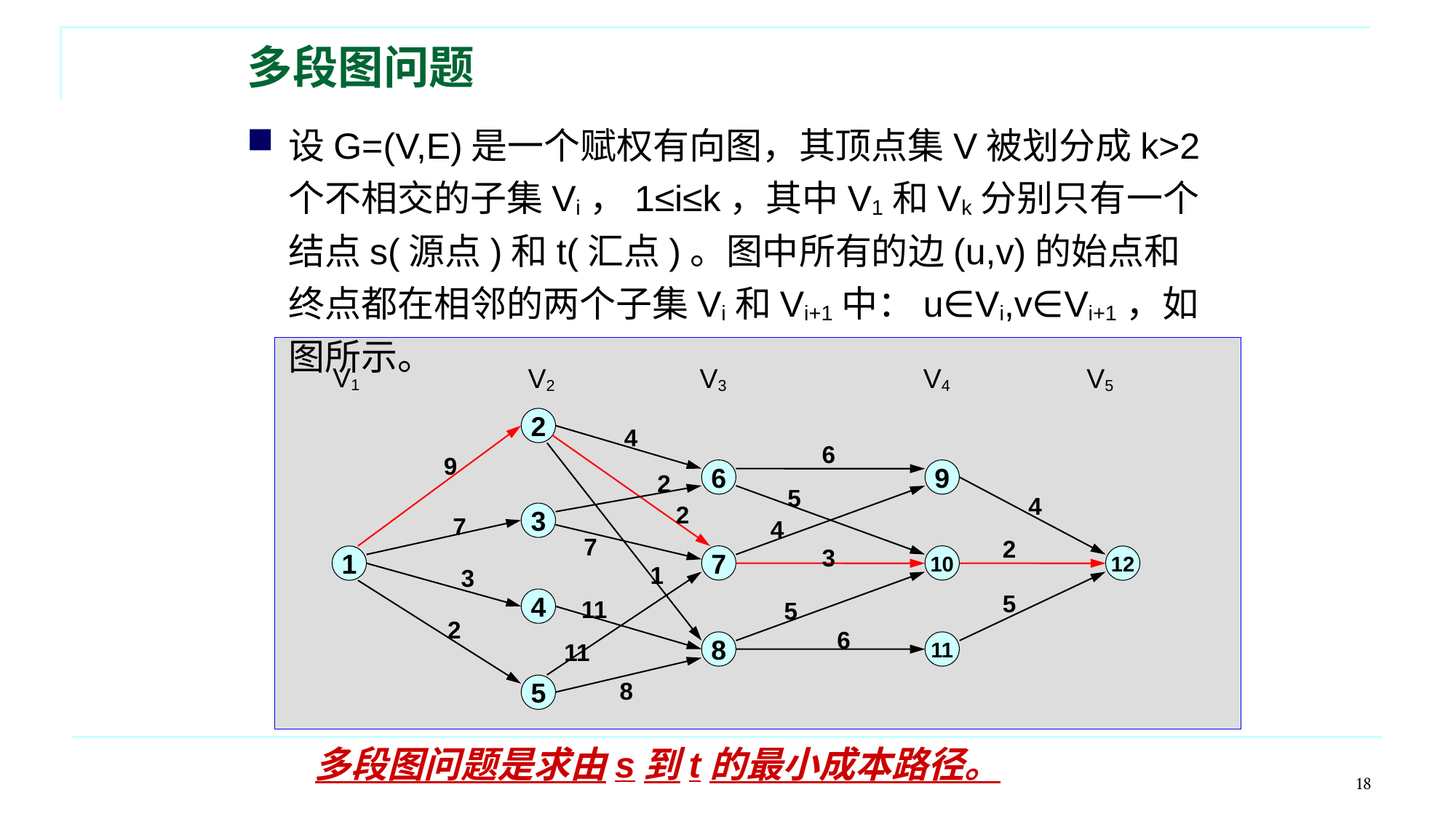

# 多段图问题
设G=(V,E)是一个赋权有向图，其顶点集V被划分成k>2个不相交的子集Vi，1≤i≤k，其中V1和Vk分别只有一个结点s(源点)和t(汇点)。图中所有的边(u,v)的始点和终点都在相邻的两个子集Vi和Vi+1中：u∈Vi,v∈Vi+1，如图所示。

V1
V2
V4
V5
V3
2
4

6

9
6
9
2

5

4

2
3
7
4

7
2
3
7
10
1
12
1
3

5
11
4
5

2
6
8
11
11

8
5
多段图问题是求由s到t的最小成本路径。
18